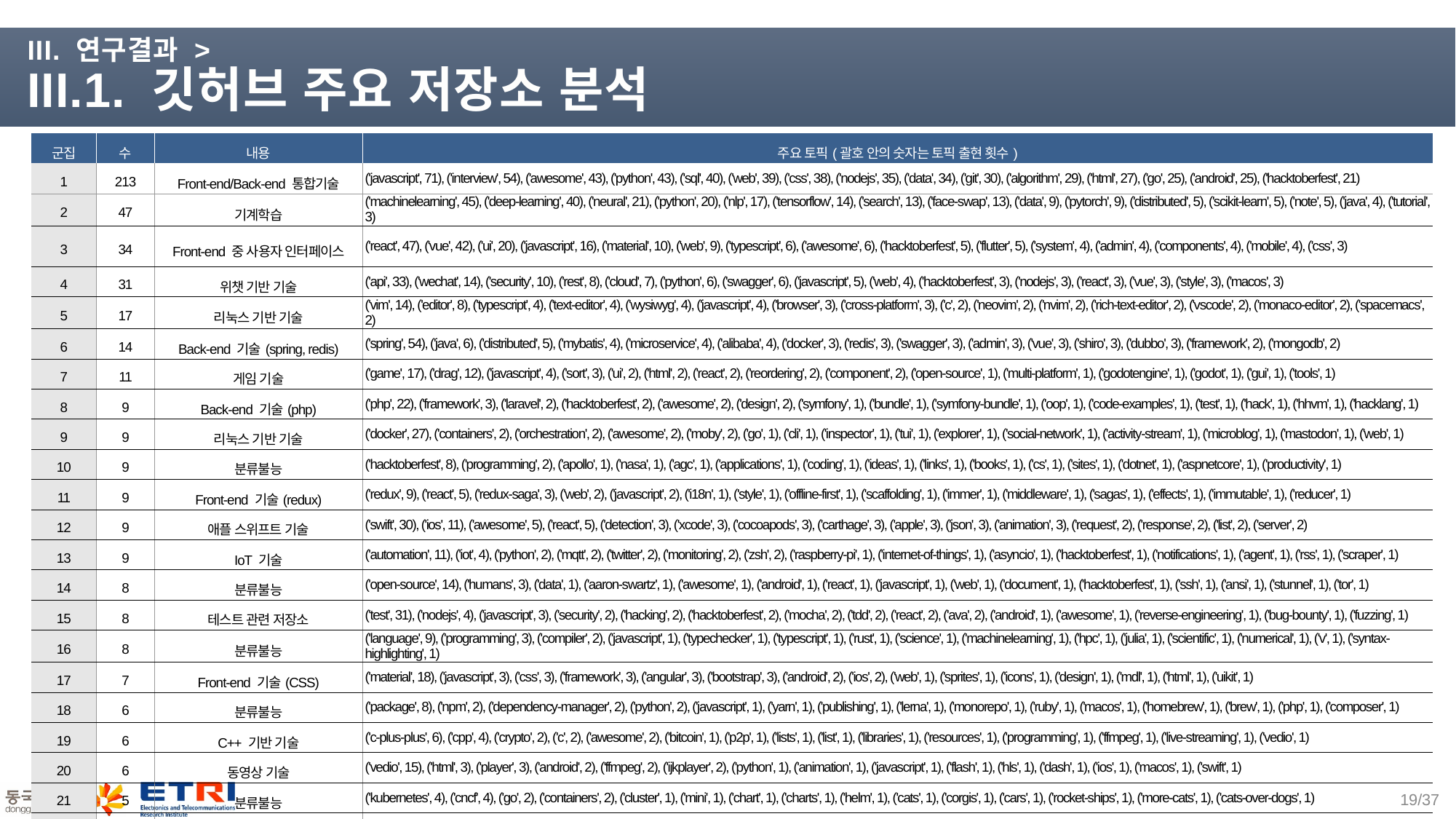

# III. 연구결과 > III.1. 깃허브 주요 저장소 분석
| 군집 | 수 | 내용 | 주요 토픽(괄호 안의 숫자는 토픽 출현 횟수) |
| --- | --- | --- | --- |
| 1 | 213 | Front-end/Back-end 통합기술 | ('javascript', 71), ('interview', 54), ('awesome', 43), ('python', 43), ('sql', 40), ('web', 39), ('css', 38), ('nodejs', 35), ('data', 34), ('git', 30), ('algorithm', 29), ('html', 27), ('go', 25), ('android', 25), ('hacktoberfest', 21) |
| 2 | 47 | 기계학습 | ('machinelearning', 45), ('deep-learning', 40), ('neural', 21), ('python', 20), ('nlp', 17), ('tensorflow', 14), ('search', 13), ('face-swap', 13), ('data', 9), ('pytorch', 9), ('distributed', 5), ('scikit-learn', 5), ('note', 5), ('java', 4), ('tutorial', 3) |
| 3 | 34 | Front-end 중 사용자 인터페이스 | ('react', 47), ('vue', 42), ('ui', 20), ('javascript', 16), ('material', 10), ('web', 9), ('typescript', 6), ('awesome', 6), ('hacktoberfest', 5), ('flutter', 5), ('system', 4), ('admin', 4), ('components', 4), ('mobile', 4), ('css', 3) |
| 4 | 31 | 위챗 기반 기술 | ('api', 33), ('wechat', 14), ('security', 10), ('rest', 8), ('cloud', 7), ('python', 6), ('swagger', 6), ('javascript', 5), ('web', 4), ('hacktoberfest', 3), ('nodejs', 3), ('react', 3), ('vue', 3), ('style', 3), ('macos', 3) |
| 5 | 17 | 리눅스 기반 기술 | ('vim', 14), ('editor', 8), ('typescript', 4), ('text-editor', 4), ('wysiwyg', 4), ('javascript', 4), ('browser', 3), ('cross-platform', 3), ('c', 2), ('neovim', 2), ('nvim', 2), ('rich-text-editor', 2), ('vscode', 2), ('monaco-editor', 2), ('spacemacs', 2) |
| 6 | 14 | Back-end 기술(spring, redis) | ('spring', 54), ('java', 6), ('distributed', 5), ('mybatis', 4), ('microservice', 4), ('alibaba', 4), ('docker', 3), ('redis', 3), ('swagger', 3), ('admin', 3), ('vue', 3), ('shiro', 3), ('dubbo', 3), ('framework', 2), ('mongodb', 2) |
| 7 | 11 | 게임 기술 | ('game', 17), ('drag', 12), ('javascript', 4), ('sort', 3), ('ui', 2), ('html', 2), ('react', 2), ('reordering', 2), ('component', 2), ('open-source', 1), ('multi-platform', 1), ('godotengine', 1), ('godot', 1), ('gui', 1), ('tools', 1) |
| 8 | 9 | Back-end 기술(php) | ('php', 22), ('framework', 3), ('laravel', 2), ('hacktoberfest', 2), ('awesome', 2), ('design', 2), ('symfony', 1), ('bundle', 1), ('symfony-bundle', 1), ('oop', 1), ('code-examples', 1), ('test', 1), ('hack', 1), ('hhvm', 1), ('hacklang', 1) |
| 9 | 9 | 리눅스 기반 기술 | ('docker', 27), ('containers', 2), ('orchestration', 2), ('awesome', 2), ('moby', 2), ('go', 1), ('cli', 1), ('inspector', 1), ('tui', 1), ('explorer', 1), ('social-network', 1), ('activity-stream', 1), ('microblog', 1), ('mastodon', 1), ('web', 1) |
| 10 | 9 | 분류불능 | ('hacktoberfest', 8), ('programming', 2), ('apollo', 1), ('nasa', 1), ('agc', 1), ('applications', 1), ('coding', 1), ('ideas', 1), ('links', 1), ('books', 1), ('cs', 1), ('sites', 1), ('dotnet', 1), ('aspnetcore', 1), ('productivity', 1) |
| 11 | 9 | Front-end 기술(redux) | ('redux', 9), ('react', 5), ('redux-saga', 3), ('web', 2), ('javascript', 2), ('i18n', 1), ('style', 1), ('offline-first', 1), ('scaffolding', 1), ('immer', 1), ('middleware', 1), ('sagas', 1), ('effects', 1), ('immutable', 1), ('reducer', 1) |
| 12 | 9 | 애플 스위프트 기술 | ('swift', 30), ('ios', 11), ('awesome', 5), ('react', 5), ('detection', 3), ('xcode', 3), ('cocoapods', 3), ('carthage', 3), ('apple', 3), ('json', 3), ('animation', 3), ('request', 2), ('response', 2), ('list', 2), ('server', 2) |
| 13 | 9 | IoT 기술 | ('automation', 11), ('iot', 4), ('python', 2), ('mqtt', 2), ('twitter', 2), ('monitoring', 2), ('zsh', 2), ('raspberry-pi', 1), ('internet-of-things', 1), ('asyncio', 1), ('hacktoberfest', 1), ('notifications', 1), ('agent', 1), ('rss', 1), ('scraper', 1) |
| 14 | 8 | 분류불능 | ('open-source', 14), ('humans', 3), ('data', 1), ('aaron-swartz', 1), ('awesome', 1), ('android', 1), ('react', 1), ('javascript', 1), ('web', 1), ('document', 1), ('hacktoberfest', 1), ('ssh', 1), ('ansi', 1), ('stunnel', 1), ('tor', 1) |
| 15 | 8 | 테스트 관련 저장소 | ('test', 31), ('nodejs', 4), ('javascript', 3), ('security', 2), ('hacking', 2), ('hacktoberfest', 2), ('mocha', 2), ('tdd', 2), ('react', 2), ('ava', 2), ('android', 1), ('awesome', 1), ('reverse-engineering', 1), ('bug-bounty', 1), ('fuzzing', 1) |
| 16 | 8 | 분류불능 | ('language', 9), ('programming', 3), ('compiler', 2), ('javascript', 1), ('typechecker', 1), ('typescript', 1), ('rust', 1), ('science', 1), ('machinelearning', 1), ('hpc', 1), ('julia', 1), ('scientific', 1), ('numerical', 1), ('v', 1), ('syntax-highlighting', 1) |
| 17 | 7 | Front-end 기술(CSS) | ('material', 18), ('javascript', 3), ('css', 3), ('framework', 3), ('angular', 3), ('bootstrap', 3), ('android', 2), ('ios', 2), ('web', 1), ('sprites', 1), ('icons', 1), ('design', 1), ('mdl', 1), ('html', 1), ('uikit', 1) |
| 18 | 6 | 분류불능 | ('package', 8), ('npm', 2), ('dependency-manager', 2), ('python', 2), ('javascript', 1), ('yarn', 1), ('publishing', 1), ('lerna', 1), ('monorepo', 1), ('ruby', 1), ('macos', 1), ('homebrew', 1), ('brew', 1), ('php', 1), ('composer', 1) |
| 19 | 6 | C++ 기반 기술 | ('c-plus-plus', 6), ('cpp', 4), ('crypto', 2), ('c', 2), ('awesome', 2), ('bitcoin', 1), ('p2p', 1), ('lists', 1), ('list', 1), ('libraries', 1), ('resources', 1), ('programming', 1), ('ffmpeg', 1), ('live-streaming', 1), ('vedio', 1) |
| 20 | 6 | 동영상 기술 | ('vedio', 15), ('html', 3), ('player', 3), ('android', 2), ('ffmpeg', 2), ('ijkplayer', 2), ('python', 1), ('animation', 1), ('javascript', 1), ('flash', 1), ('hls', 1), ('dash', 1), ('ios', 1), ('macos', 1), ('swift', 1) |
| 21 | 5 | 분류불능 | ('kubernetes', 4), ('cncf', 4), ('go', 2), ('containers', 2), ('cluster', 1), ('mini', 1), ('chart', 1), ('charts', 1), ('helm', 1), ('cats', 1), ('corgis', 1), ('cars', 1), ('rocket-ships', 1), ('more-cats', 1), ('cats-over-dogs', 1) |
| 22 | 4 | 페이스북 Back-end 기술(데이터) | ('graphql', 7), ('rest', 4), ('server', 4), ('sql', 3), ('postgres', 2), ('automation', 2), ('api', 1), ('bigquery', 1), ('access-control', 1), ('hasura', 1), ('notifications', 1), ('nodejs', 1), ('relay', 1), ('mongodb', 1), ('backend', 1) |
| 23 | 4 | 모바일 앱 기술 | ('mobile', 4), ('android', 3), ('ios', 3), ('web', 3), ('touch', 2), ('windows', 1), ('macos', 1), ('dart', 1), ('material', 1), ('desktop', 1), ('app-framework', 1), ('skia', 1), ('linux', 1), ('fuchsia', 1), ('dart-platform', 1) |
19/37